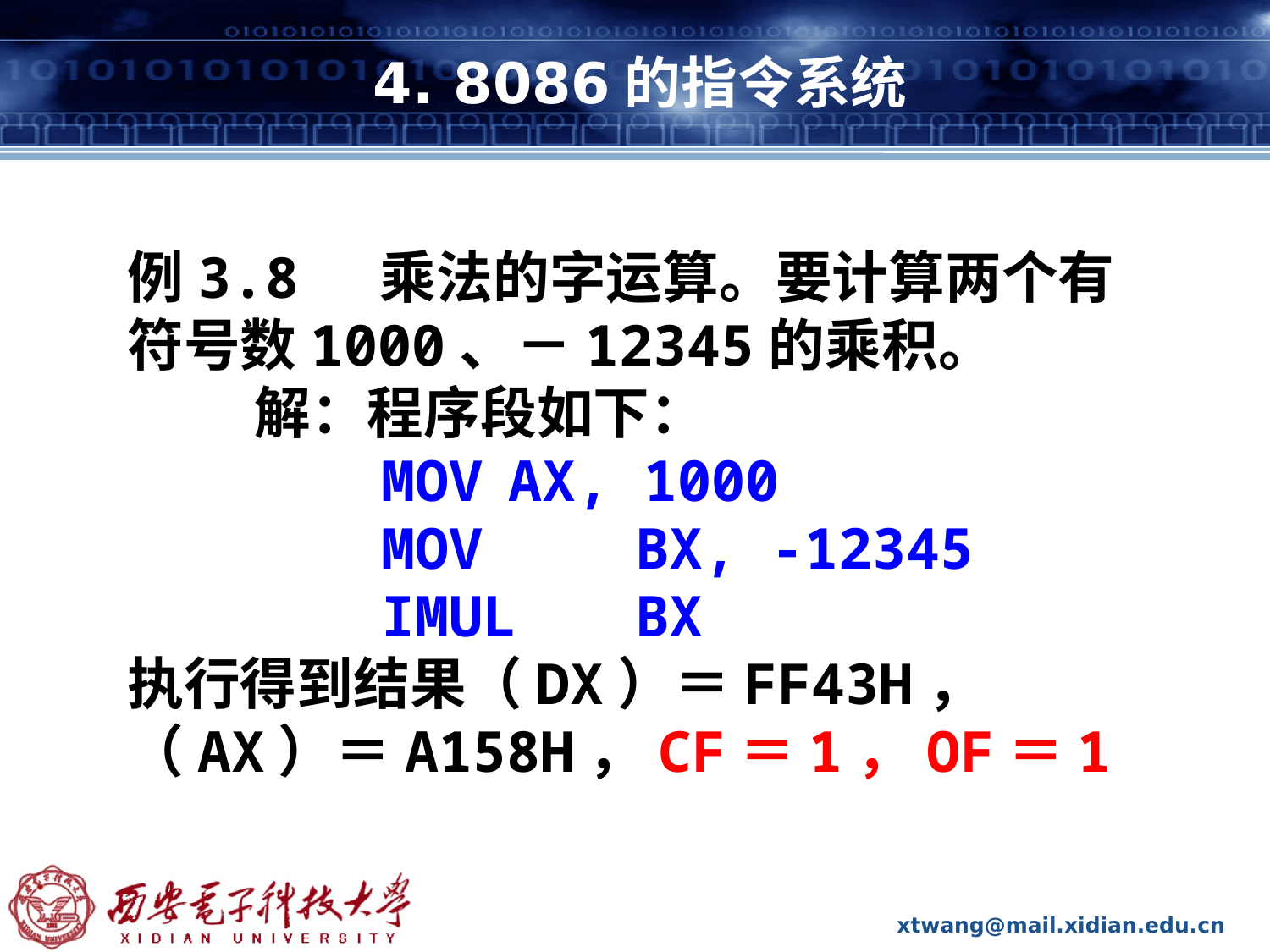

# 4. 8086的指令系统
例3.8  乘法的字运算。要计算两个有符号数1000、－12345的乘积。
	解：程序段如下：
		MOV	AX, 1000
		MOV 	BX, -12345
		IMUL	BX
执行得到结果（DX）＝FF43H，
（AX）＝A158H，CF＝1，OF＝1